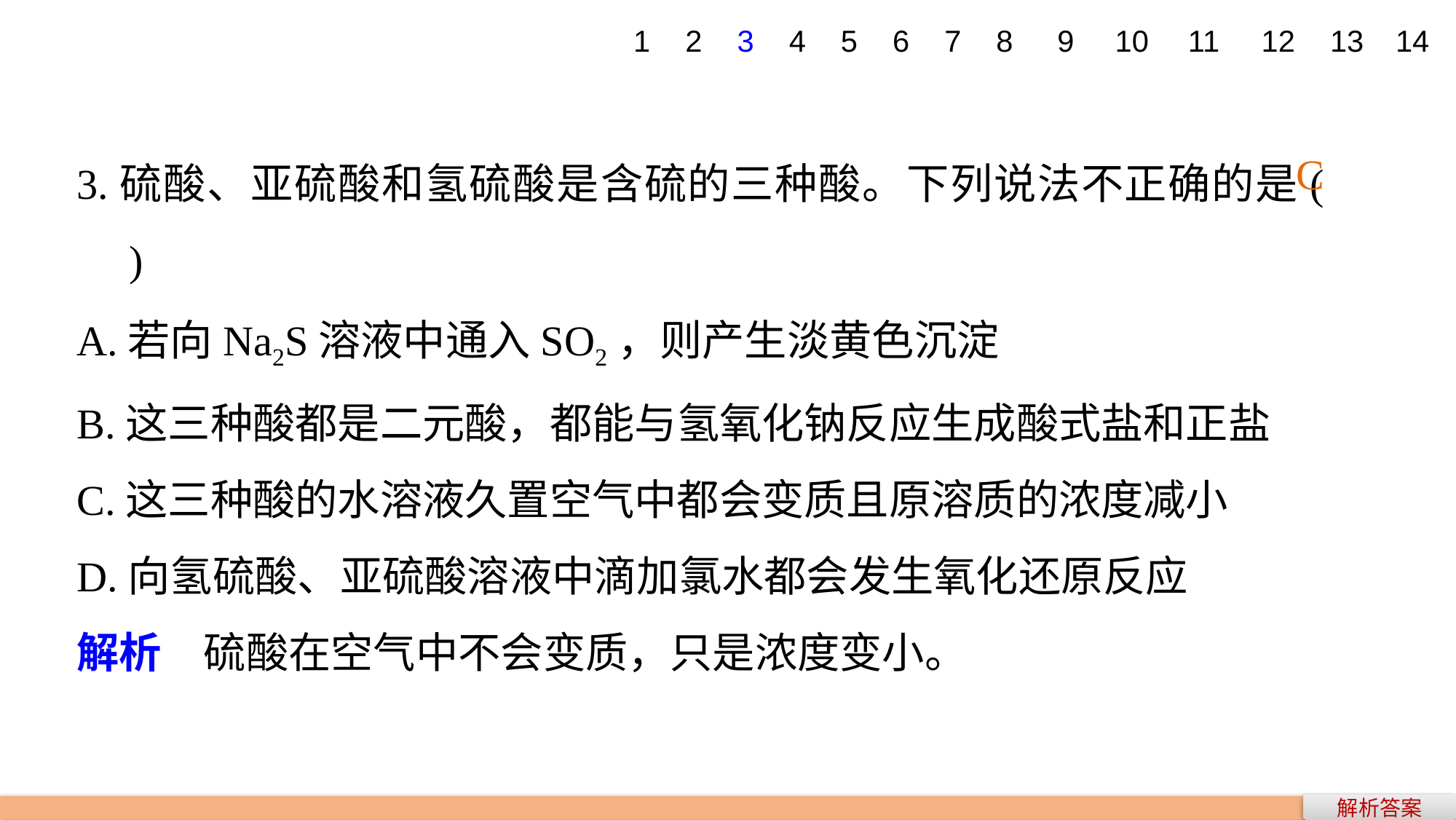

1
2
3
4
5
6
7
8
9
10
11
12
13
14
3.硫酸、亚硫酸和氢硫酸是含硫的三种酸。下列说法不正确的是(　　)
A.若向Na2S溶液中通入SO2，则产生淡黄色沉淀
B.这三种酸都是二元酸，都能与氢氧化钠反应生成酸式盐和正盐
C.这三种酸的水溶液久置空气中都会变质且原溶质的浓度减小
D.向氢硫酸、亚硫酸溶液中滴加氯水都会发生氧化还原反应
解析　硫酸在空气中不会变质，只是浓度变小。
C
解析答案